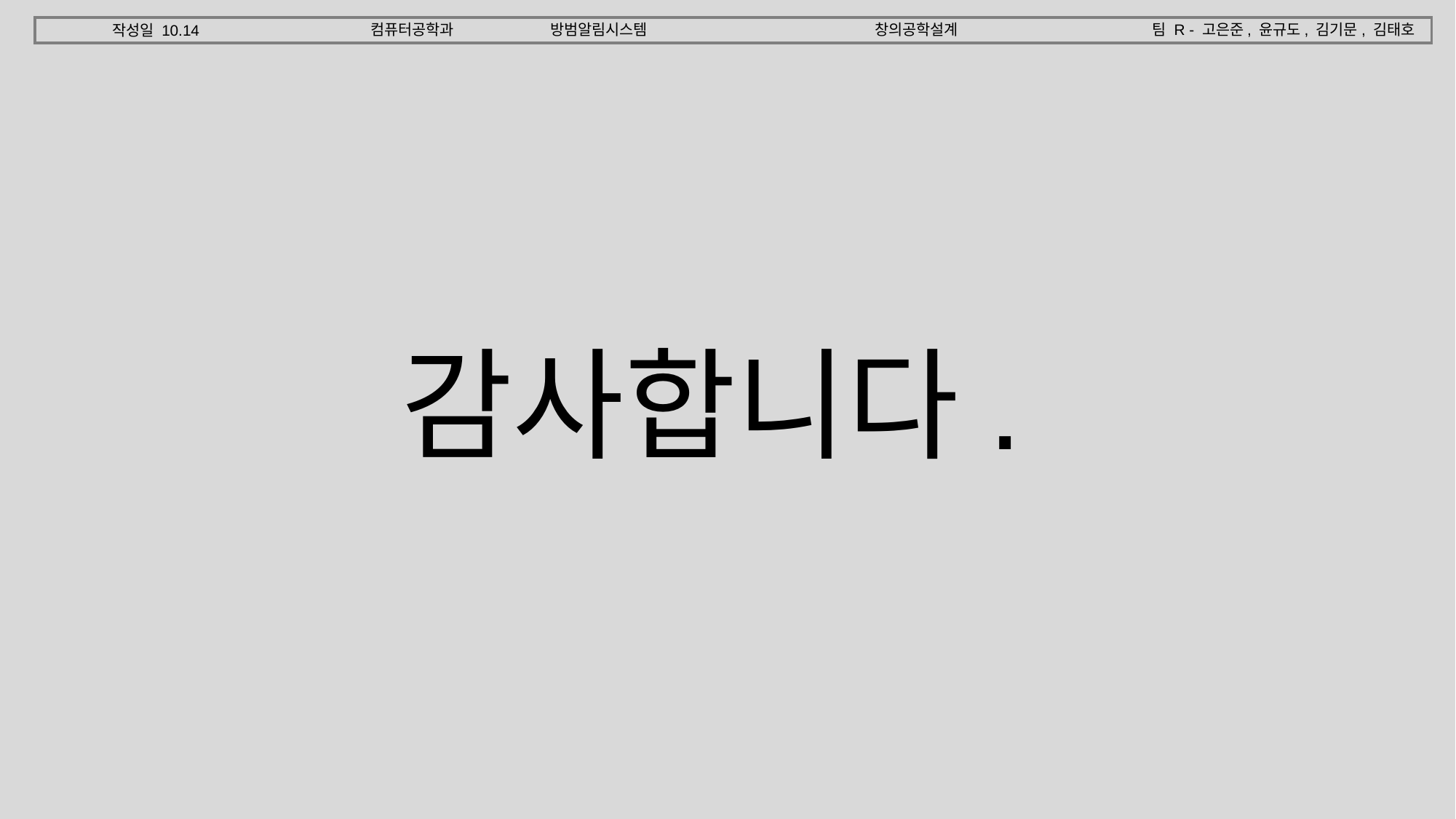

창의공학설계
팀 R - 고은준, 윤규도, 김기문, 김태호
컴퓨터공학과                       방범알림시스템
작성일 10.14

감사합니다.